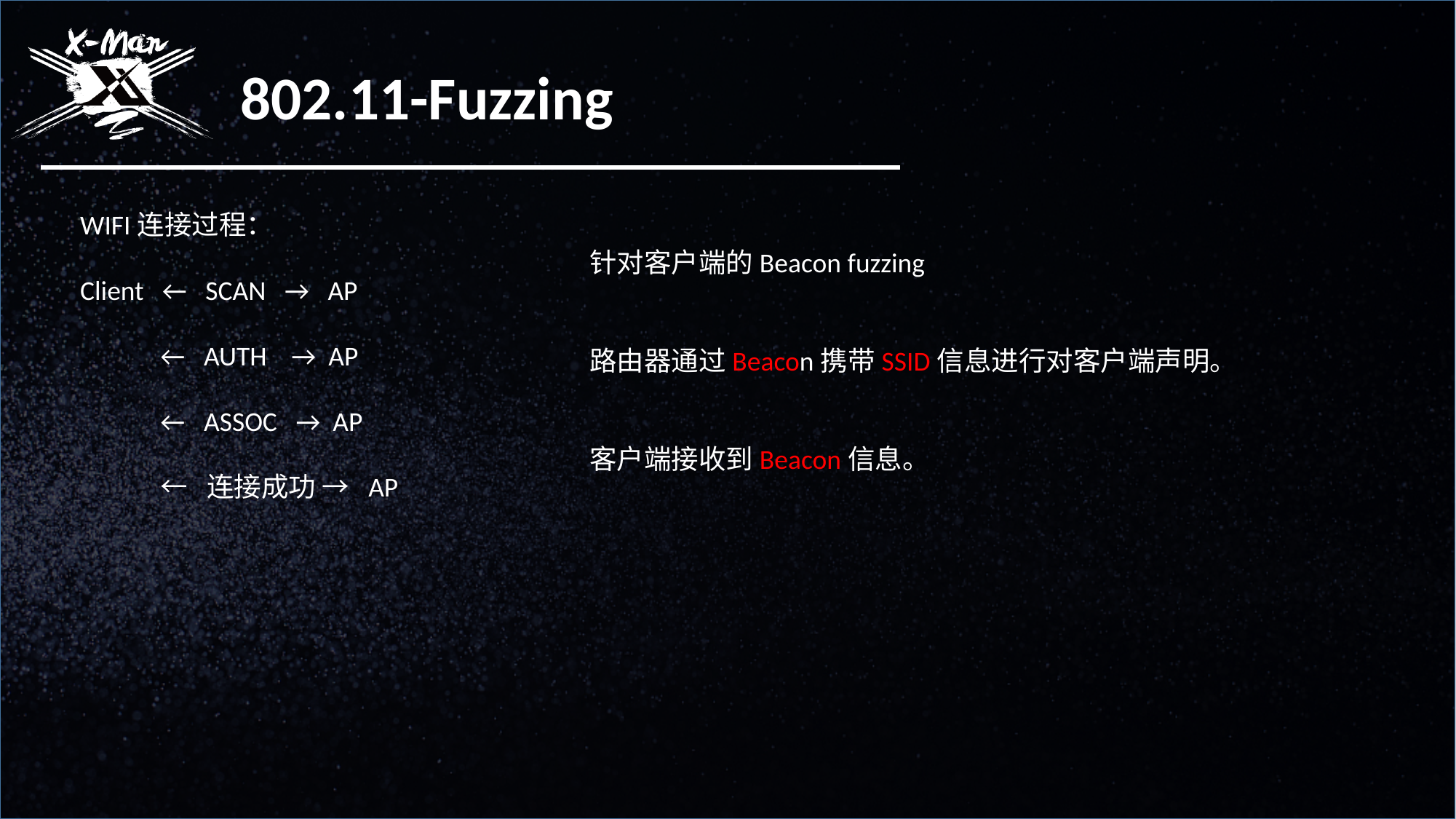

802.11-Fuzzing
WIFI连接过程：

Client   ←   SCAN   →   AP

             ←   AUTH    →  AP

             ←   ASSOC   →  AP

             ←  连接成功 →  AP

针对客户端的Beacon fuzzing

路由器通过Beacon携带SSID信息进行对客户端声明。

客户端接收到Beacon信息。